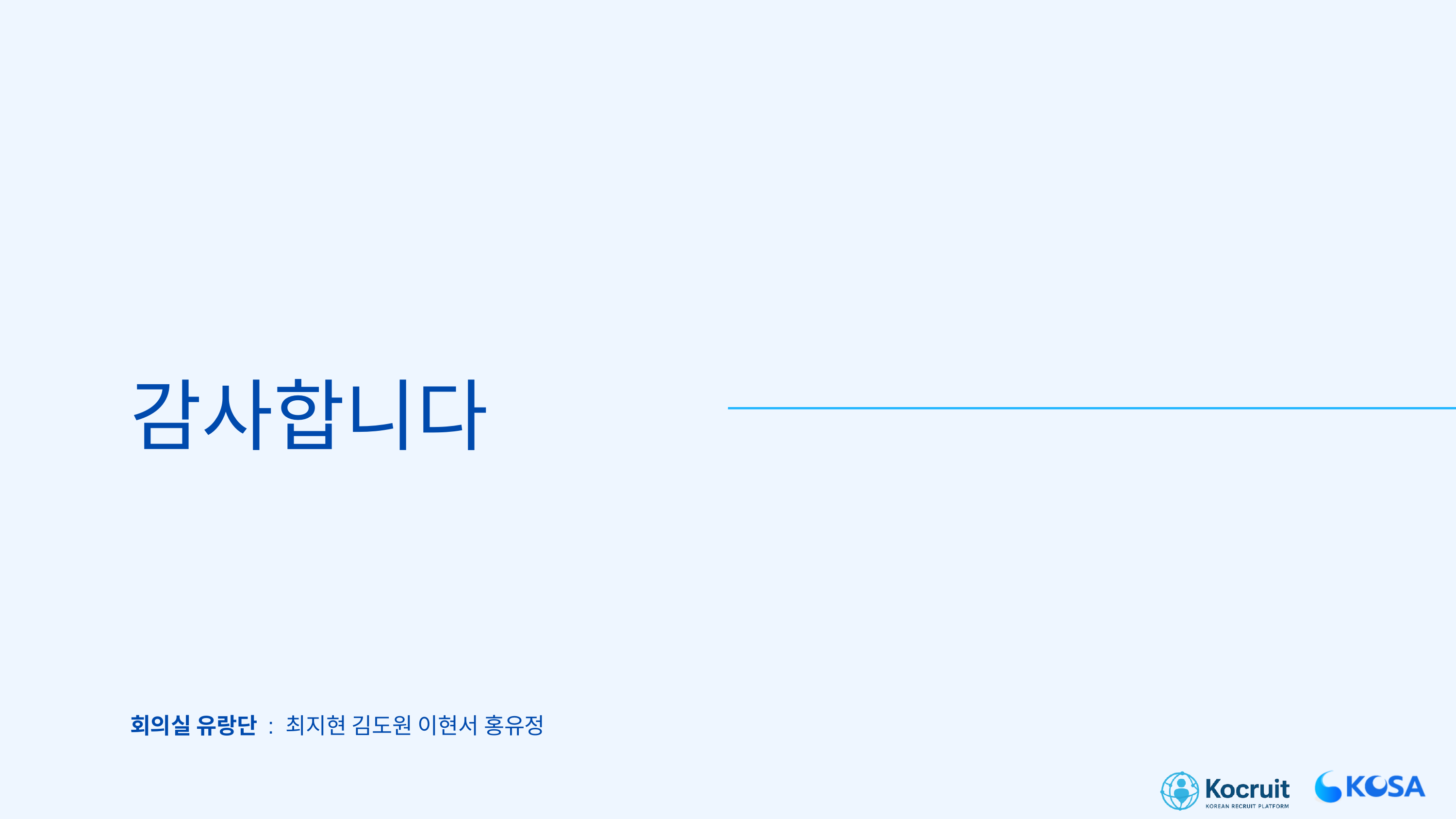

감사합니다

회의실 유랑단 : 최지현 김도원 이현서 홍유정